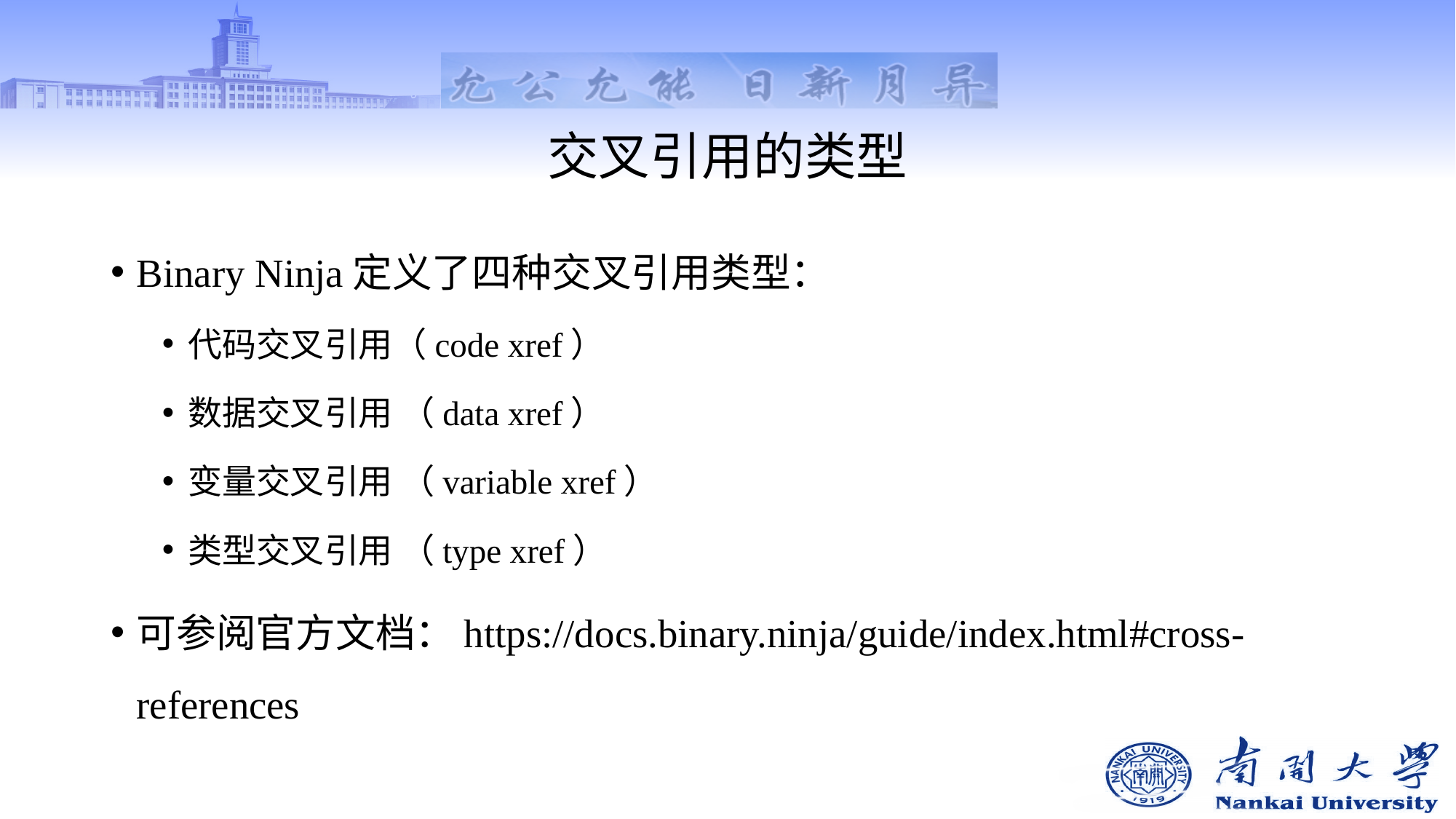

# 交叉引用的类型
Binary Ninja定义了四种交叉引用类型：
代码交叉引用（code xref）
数据交叉引用 （data xref）
变量交叉引用 （variable xref）
类型交叉引用 （type xref）
可参阅官方文档：https://docs.binary.ninja/guide/index.html#cross-references